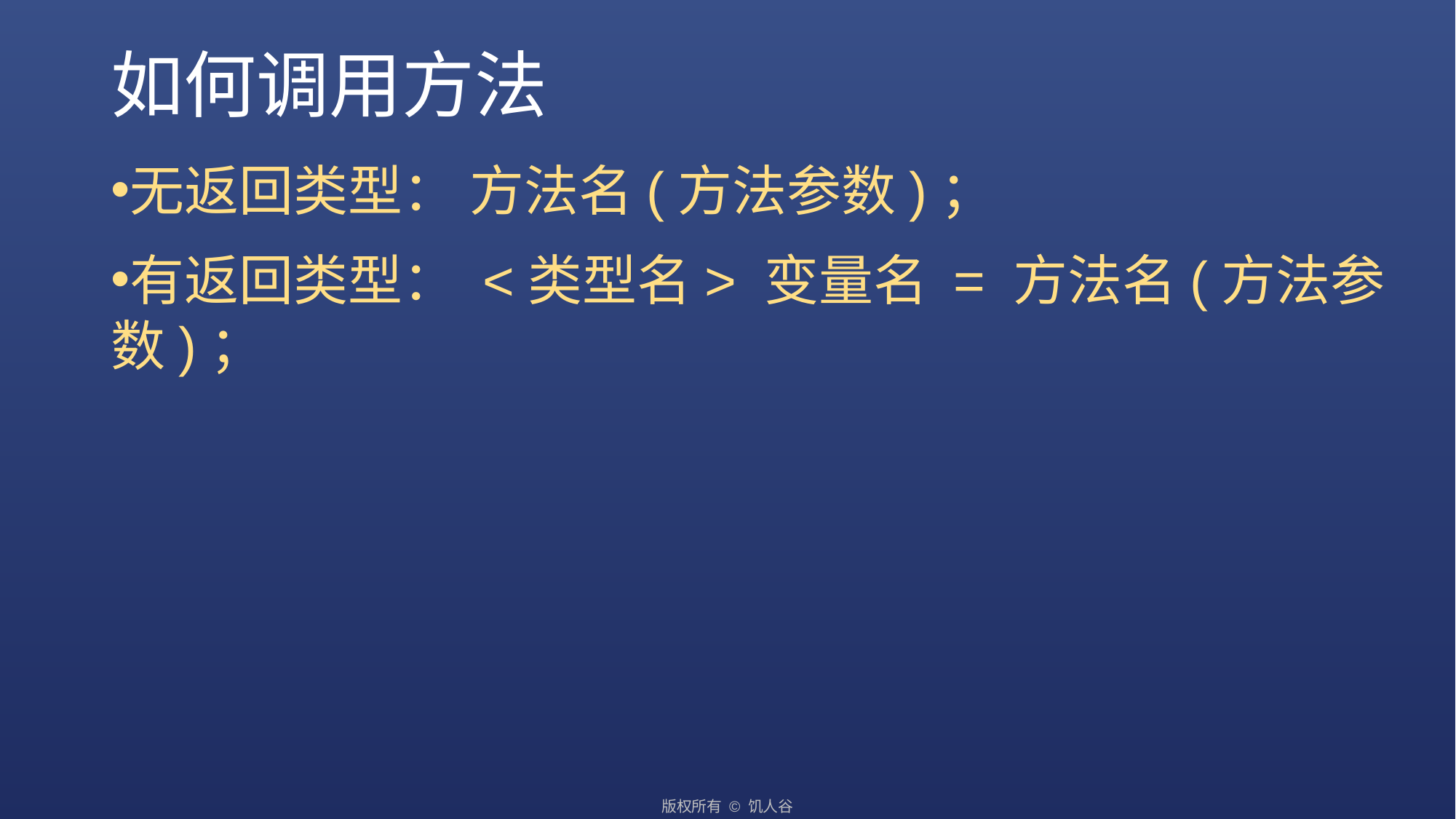

# 如何调用方法
无返回类型： 方法名(方法参数)；
有返回类型： <类型名> 变量名 = 方法名(方法参数)；